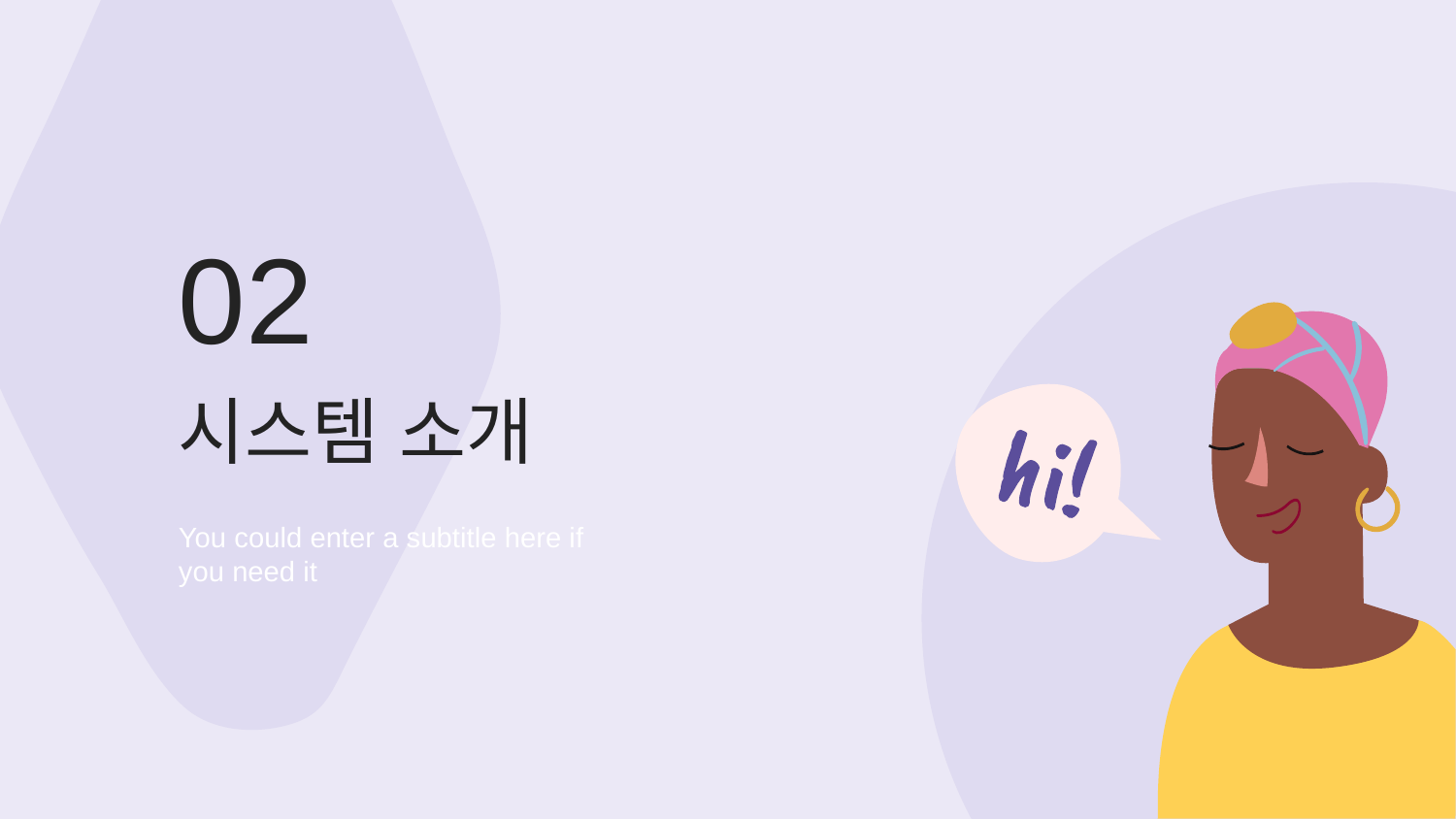

02

# 시스템 소개

You could enter a subtitle here if you need it